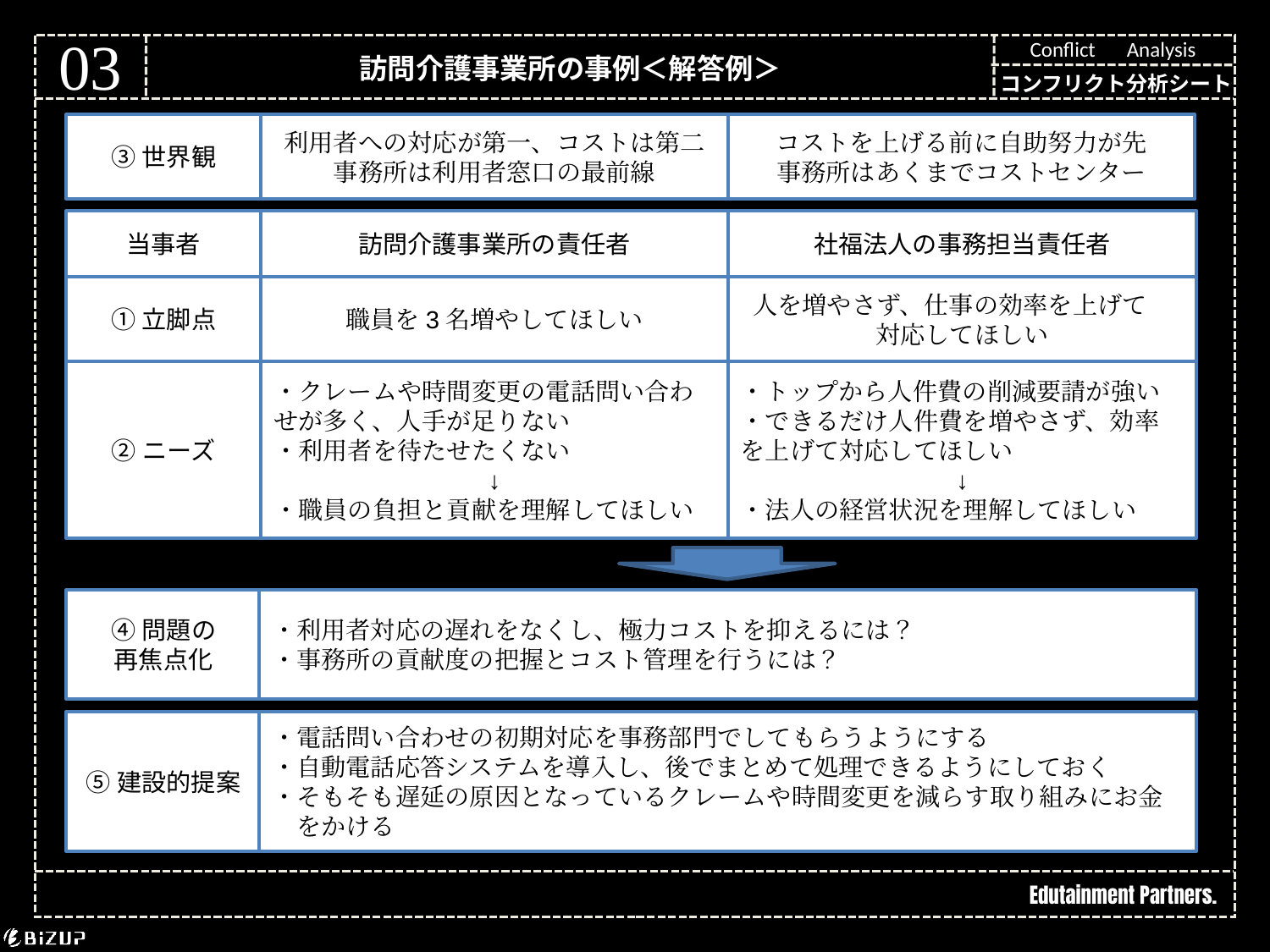

03
Conflict　Analysis

訪問介護事業所の事例＜解答例＞
コンフリクト分析シート
③世界観
利用者への対応が第一、コストは第二
事務所は利用者窓口の最前線
コストを上げる前に自助努力が先
事務所はあくまでコストセンター
当事者
訪問介護事業所の責任者
社福法人の事務担当責任者
①立脚点
職員を3名増やしてほしい
人を増やさず、仕事の効率を上げて　対応してほしい
②ニーズ
・クレームや時間変更の電話問い合わせが多く、人手が足りない
・利用者を待たせたくない
↓
・職員の負担と貢献を理解してほしい
・トップから人件費の削減要請が強い
・できるだけ人件費を増やさず、効率を上げて対応してほしい
↓
・法人の経営状況を理解してほしい

④問題の
再焦点化
・利用者対応の遅れをなくし、極力コストを抑えるには？
・事務所の貢献度の把握とコスト管理を行うには？
⑤建設的提案
・電話問い合わせの初期対応を事務部門でしてもらうようにする
・自動電話応答システムを導入し、後でまとめて処理できるようにしておく
・そもそも遅延の原因となっているクレームや時間変更を減らす取り組みにお金　をかける
Edutainment Partners.